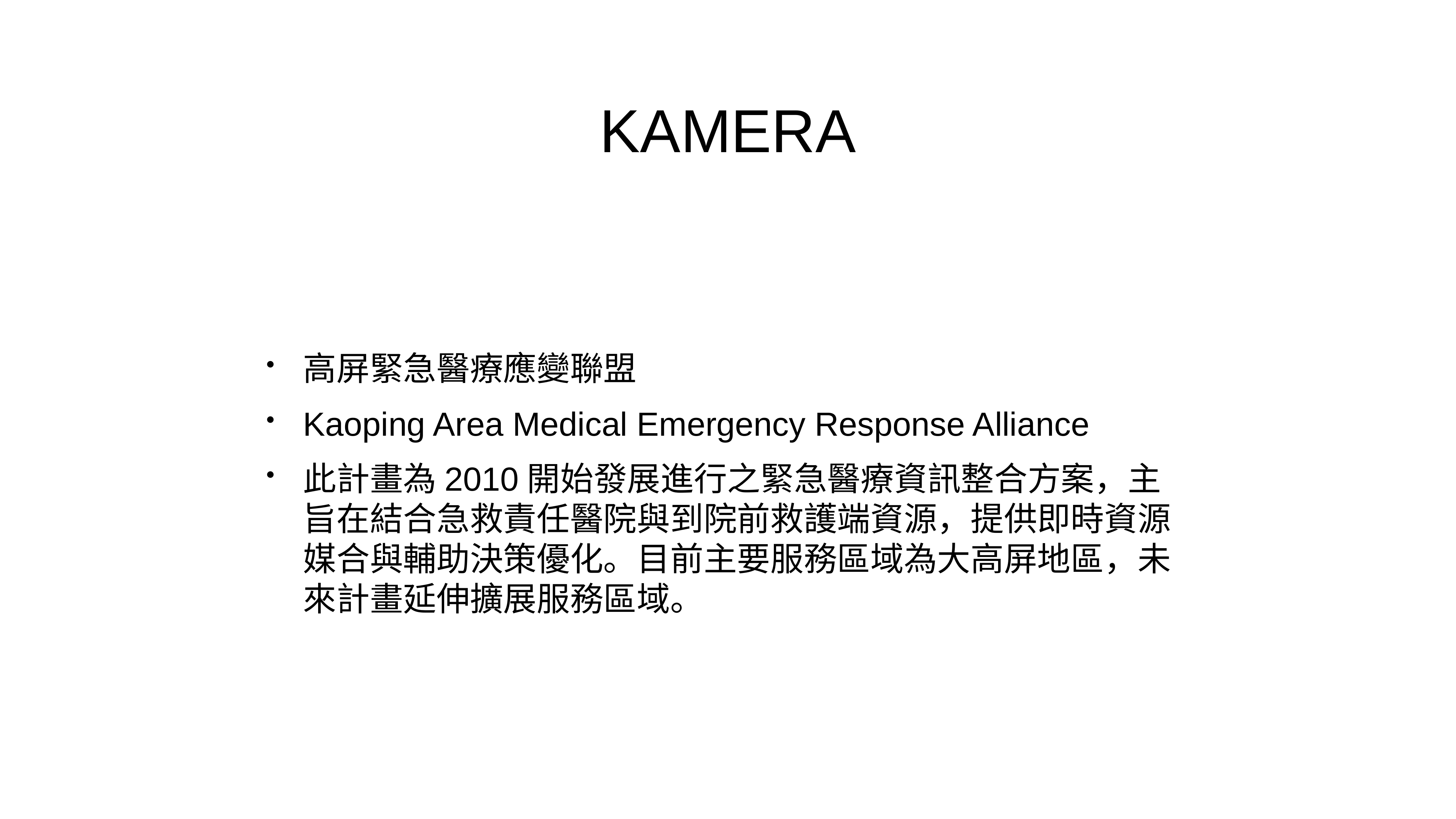

# KAMERA
高屏緊急醫療應變聯盟
Kaoping Area Medical Emergency Response Alliance
此計畫為2010開始發展進行之緊急醫療資訊整合方案，主旨在結合急救責任醫院與到院前救護端資源，提供即時資源媒合與輔助決策優化。目前主要服務區域為大高屏地區，未來計畫延伸擴展服務區域。